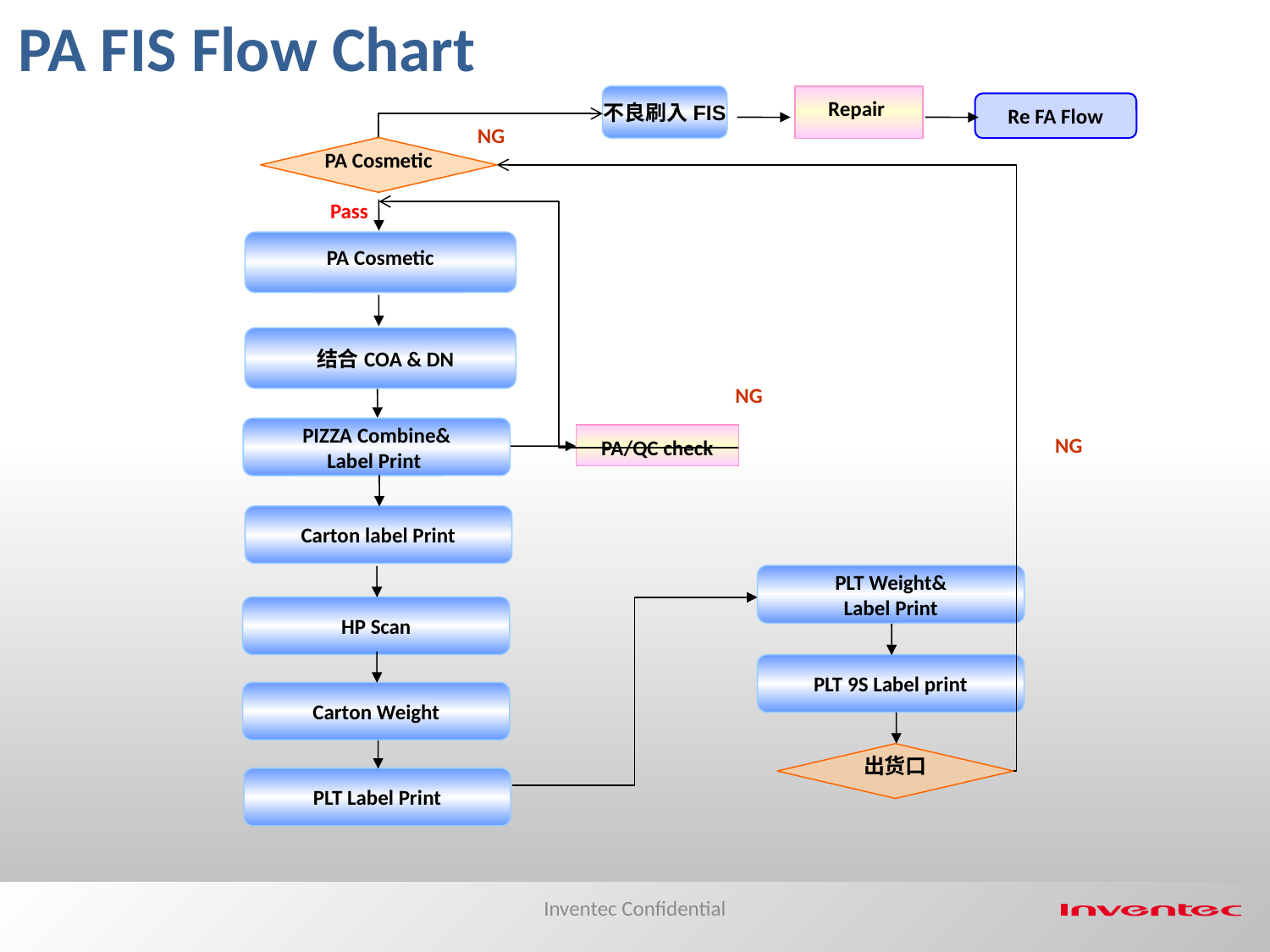

# PA FIS Flow Chart
不良刷入FIS
Repair
Re FA Flow
NG

PA Cosmetic
Pass

PA Cosmetic

 结合COA & DN
NG

PIZZA Combine&
Label Print

PA/QC check

NG

Carton label Print
PLT Weight&
Label Print

HP Scan

PLT 9S Label print

Carton Weight

PLT Label Print
出货口
Inventec Confidential